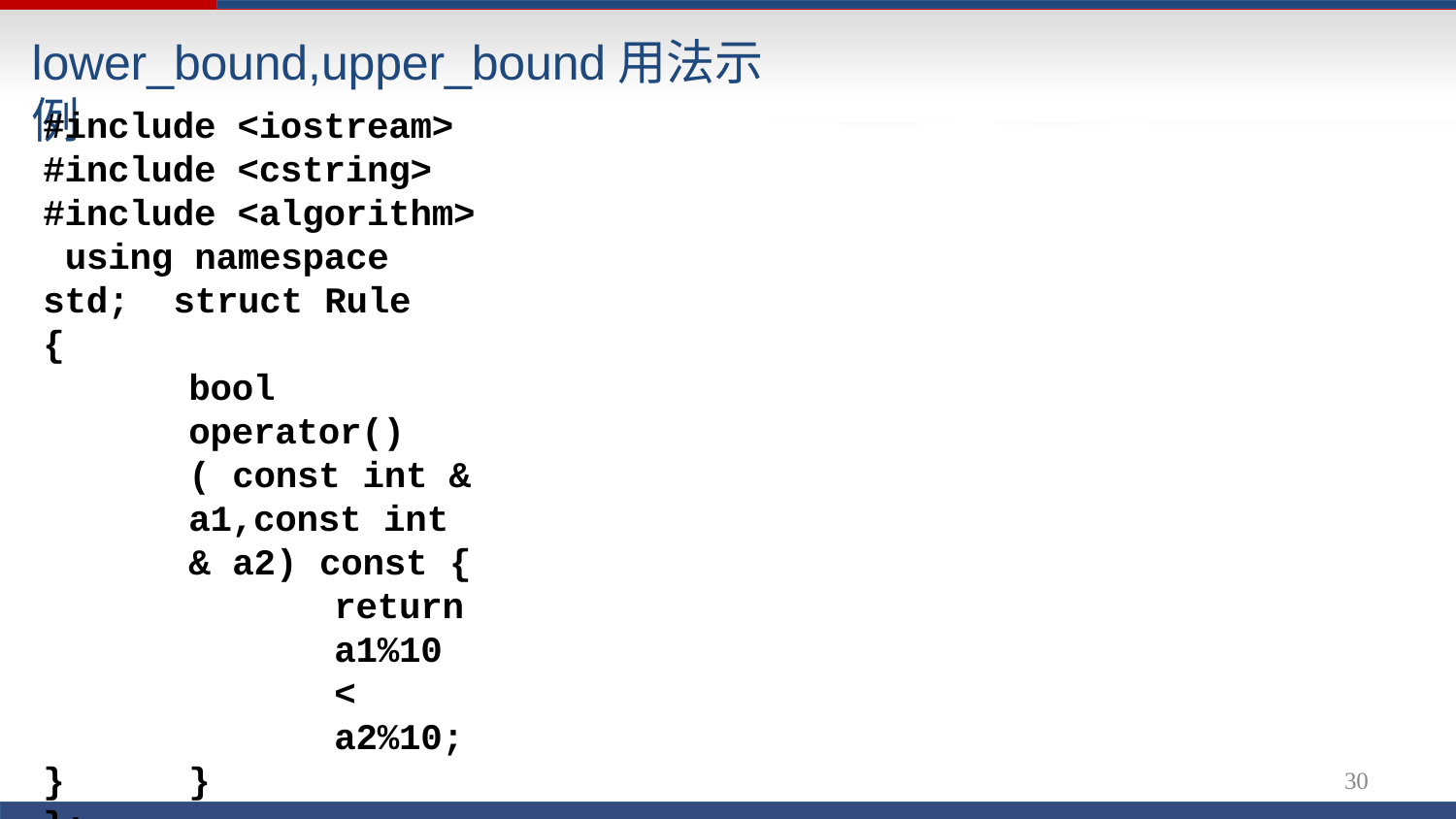

# lower_bound,upper_bound用法示例
#include <iostream>  #include <cstring>  #include <algorithm>  using namespace std;  struct Rule
{
bool operator()( const int & a1,const int & a2) const {
return a1%10 < a2%10;
}
};
void Print(int a[],int size) {
for(int i = 0;i < size;++i) {  cout << a[i] << "," ;
}
cout << endl;
}
30